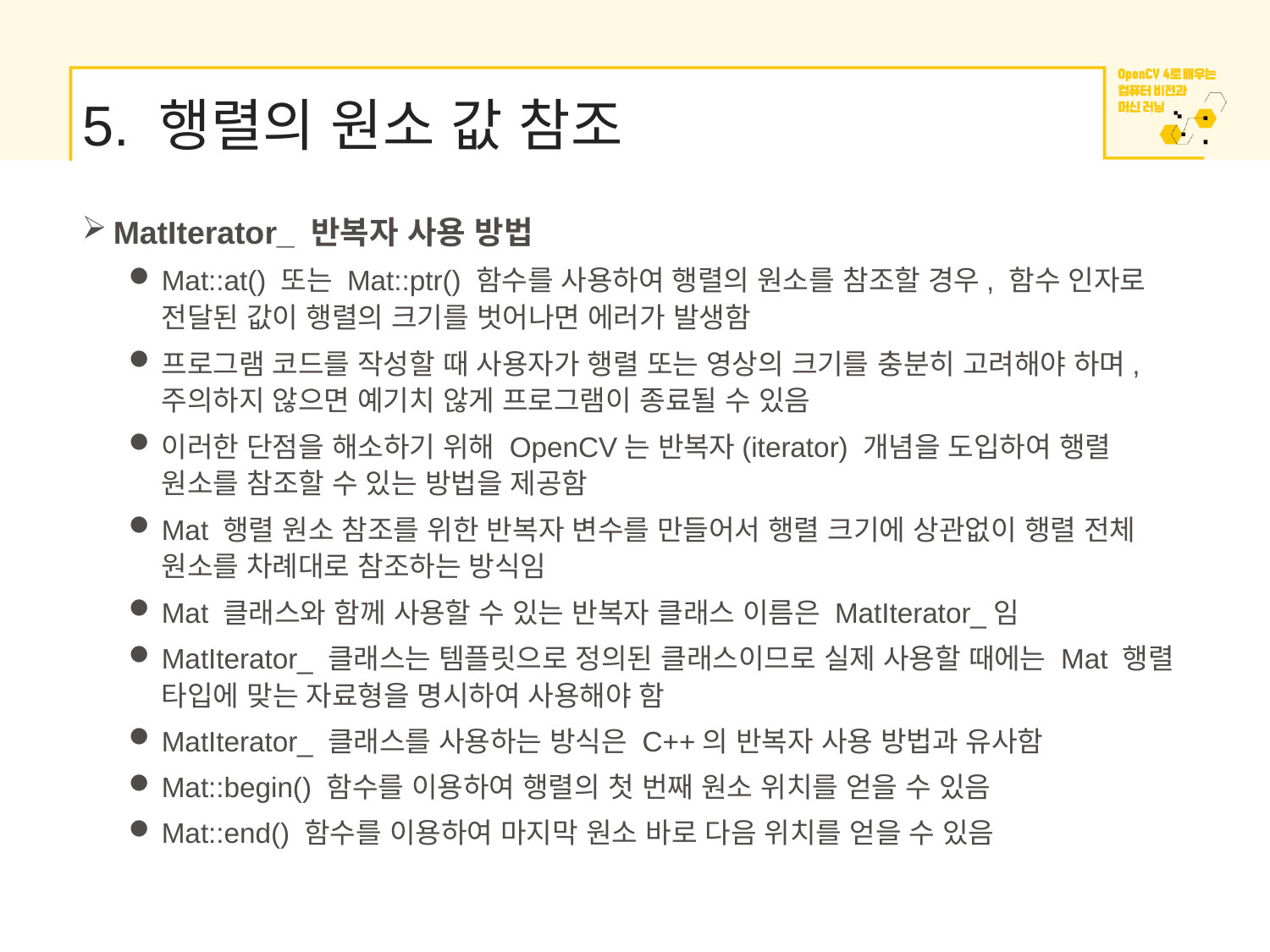

# 5. 행렬의 원소 값 참조
MatIterator_ 반복자 사용 방법
Mat::at() 또는 Mat::ptr() 함수를 사용하여 행렬의 원소를 참조할 경우, 함수 인자로 전달된 값이 행렬의 크기를 벗어나면 에러가 발생함
프로그램 코드를 작성할 때 사용자가 행렬 또는 영상의 크기를 충분히 고려해야 하며, 주의하지 않으면 예기치 않게 프로그램이 종료될 수 있음
이러한 단점을 해소하기 위해 OpenCV는 반복자(iterator) 개념을 도입하여 행렬 원소를 참조할 수 있는 방법을 제공함
Mat 행렬 원소 참조를 위한 반복자 변수를 만들어서 행렬 크기에 상관없이 행렬 전체 원소를 차례대로 참조하는 방식임
Mat 클래스와 함께 사용할 수 있는 반복자 클래스 이름은 MatIterator_임
MatIterator_ 클래스는 템플릿으로 정의된 클래스이므로 실제 사용할 때에는 Mat 행렬 타입에 맞는 자료형을 명시하여 사용해야 함
MatIterator_ 클래스를 사용하는 방식은 C++의 반복자 사용 방법과 유사함
Mat::begin() 함수를 이용하여 행렬의 첫 번째 원소 위치를 얻을 수 있음
Mat::end() 함수를 이용하여 마지막 원소 바로 다음 위치를 얻을 수 있음